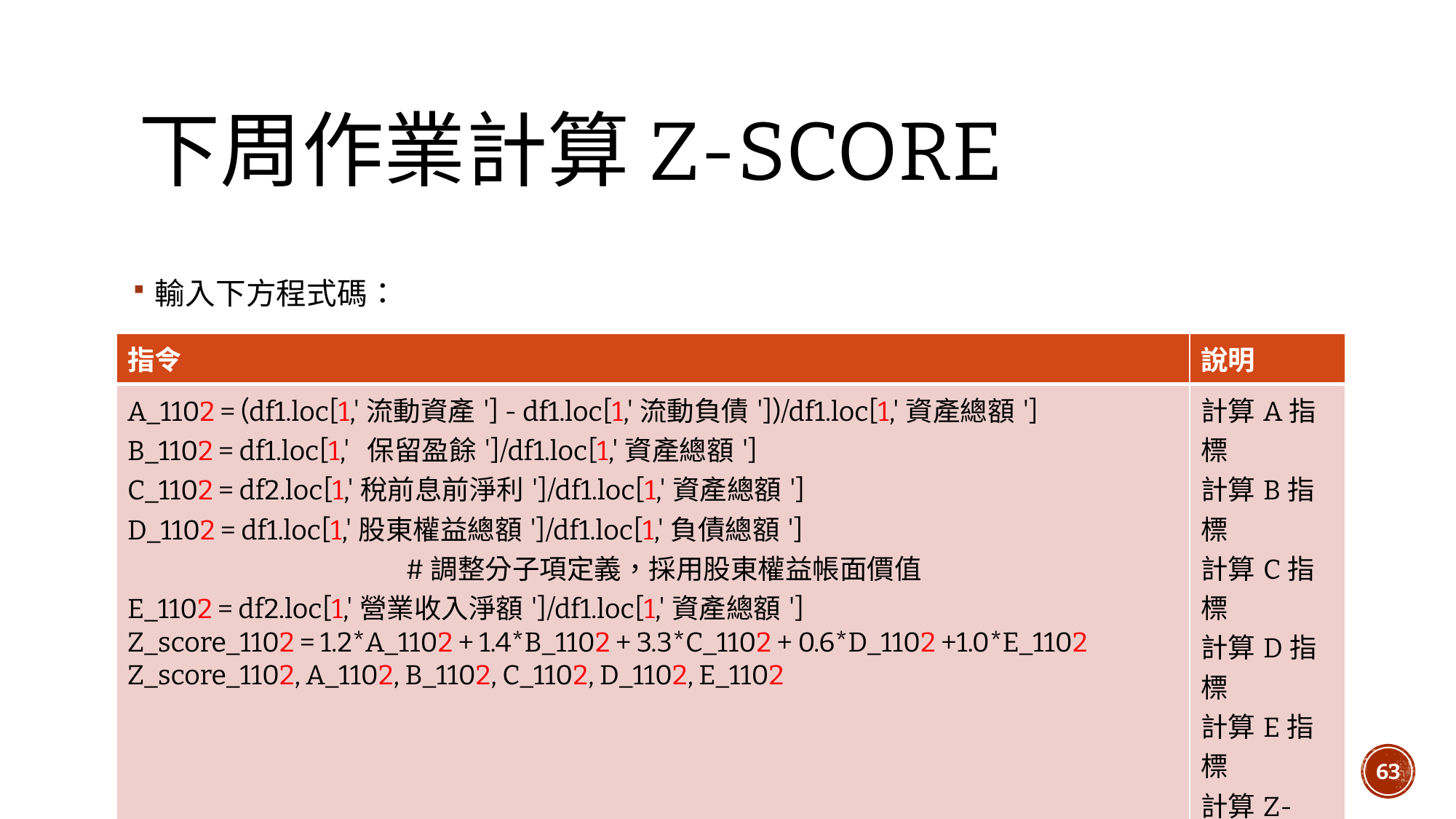

# 下周作業計算Z-score
輸入下方程式碼：

| 指令 | 說明 |
| --- | --- |
| A\_1102 = (df1.loc[1,'流動資產'] - df1.loc[1,'流動負債'])/df1.loc[1,'資產總額'] B\_1102 = df1.loc[1,' 保留盈餘']/df1.loc[1,'資產總額'] C\_1102 = df2.loc[1,'稅前息前淨利']/df1.loc[1,'資產總額'] D\_1102 = df1.loc[1,'股東權益總額']/df1.loc[1,'負債總額'] #調整分子項定義，採用股東權益帳面價值 E\_1102 = df2.loc[1,'營業收入淨額']/df1.loc[1,'資產總額'] Z\_score\_1102 = 1.2\*A\_1102 + 1.4\*B\_1102 + 3.3\*C\_1102 + 0.6\*D\_1102 +1.0\*E\_1102 Z\_score\_1102, A\_1102, B\_1102, C\_1102, D\_1102, E\_1102 | 計算A指標 計算B指標 計算C指標 計算D指標 計算E指標 計算Z-score 顯示結果 |
63